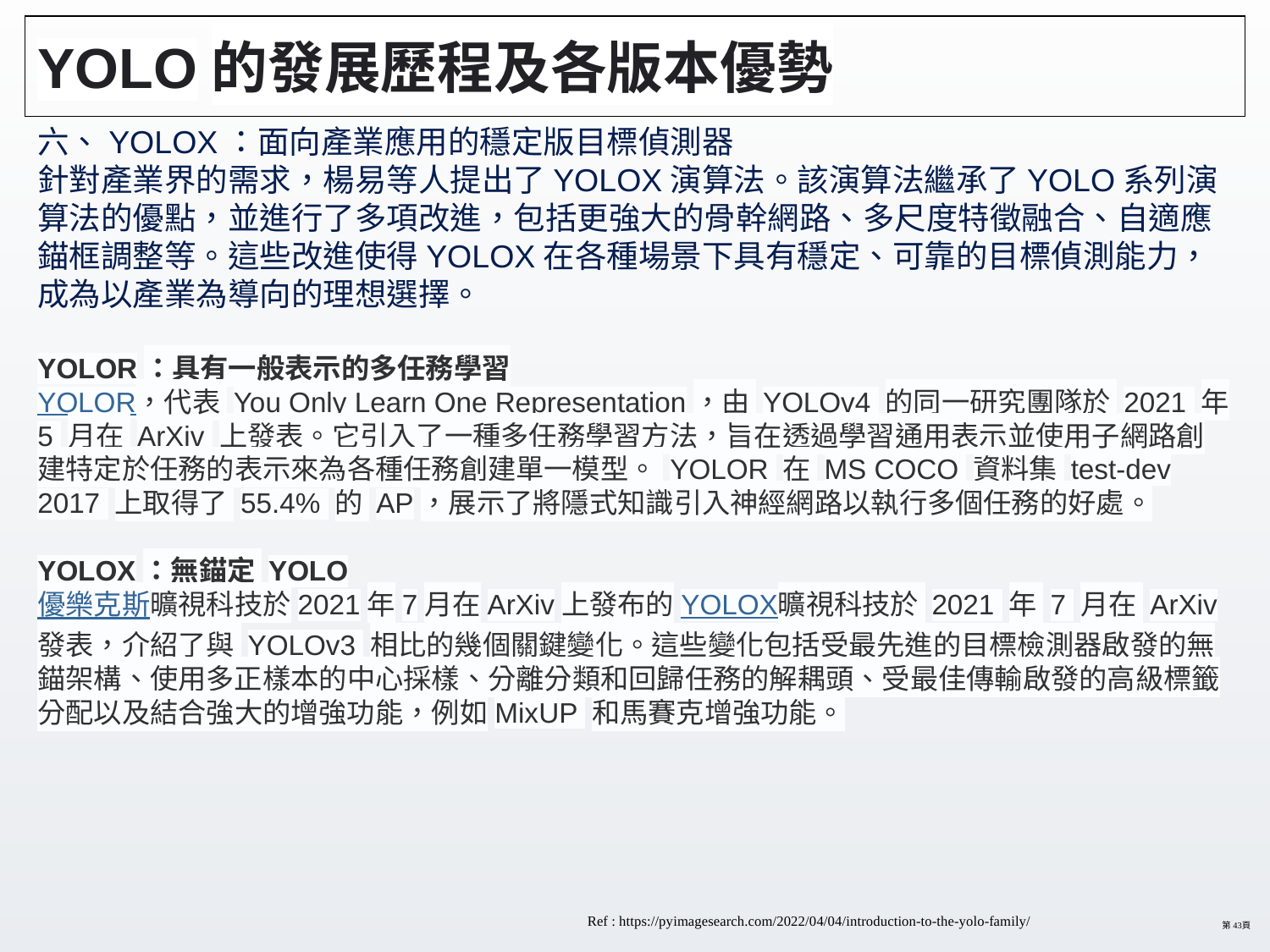

# YOLO的發展歷程及各版本優勢
六、YOLOX：面向產業應用的穩定版目標偵測器
針對產業界的需求，楊易等人提出了YOLOX演算法。該演算法繼承了YOLO系列演算法的優點，並進行了多項改進，包括更強大的骨幹網路、多尺度特徵融合、自適應錨框調整等。這些改進使得YOLOX在各種場景下具有穩定、可靠的目標偵測能力，成為以產業為導向的理想選擇。

YOLOR：具有一般表示的多任務學習
YOLOR，代表 You Only Learn One Representation，由 YOLOv4 的同一研究團隊於 2021 年 5 月在 ArXiv 上發表。它引入了一種多任務學習方法，旨在透過學習通用表示並使用子網路創建特定於任務的表示來為各種任務創建單一模型。 YOLOR 在 MS COCO 資料集 test-dev 2017 上取得了 55.4% 的 AP，展示了將隱式知識引入神經網路以執行多個任務的好處。

YOLOX：無錨定 YOLO
優樂克斯曠視科技於2021年7月在ArXiv上發布的YOLOX曠視科技於 2021 年 7 月在 ArXiv 發表，介紹了與 YOLOv3 相比的幾個關鍵變化。這些變化包括受最先進的目標檢測器啟發的無錨架構、使用多正樣本的中心採樣、分離分類和回歸任務的解耦頭、受最佳傳輸啟發的高級標籤分配以及結合強大的增強功能，例如MixUP 和馬賽克增強功能。

Ref : https://pyimagesearch.com/2022/04/04/introduction-to-the-yolo-family/